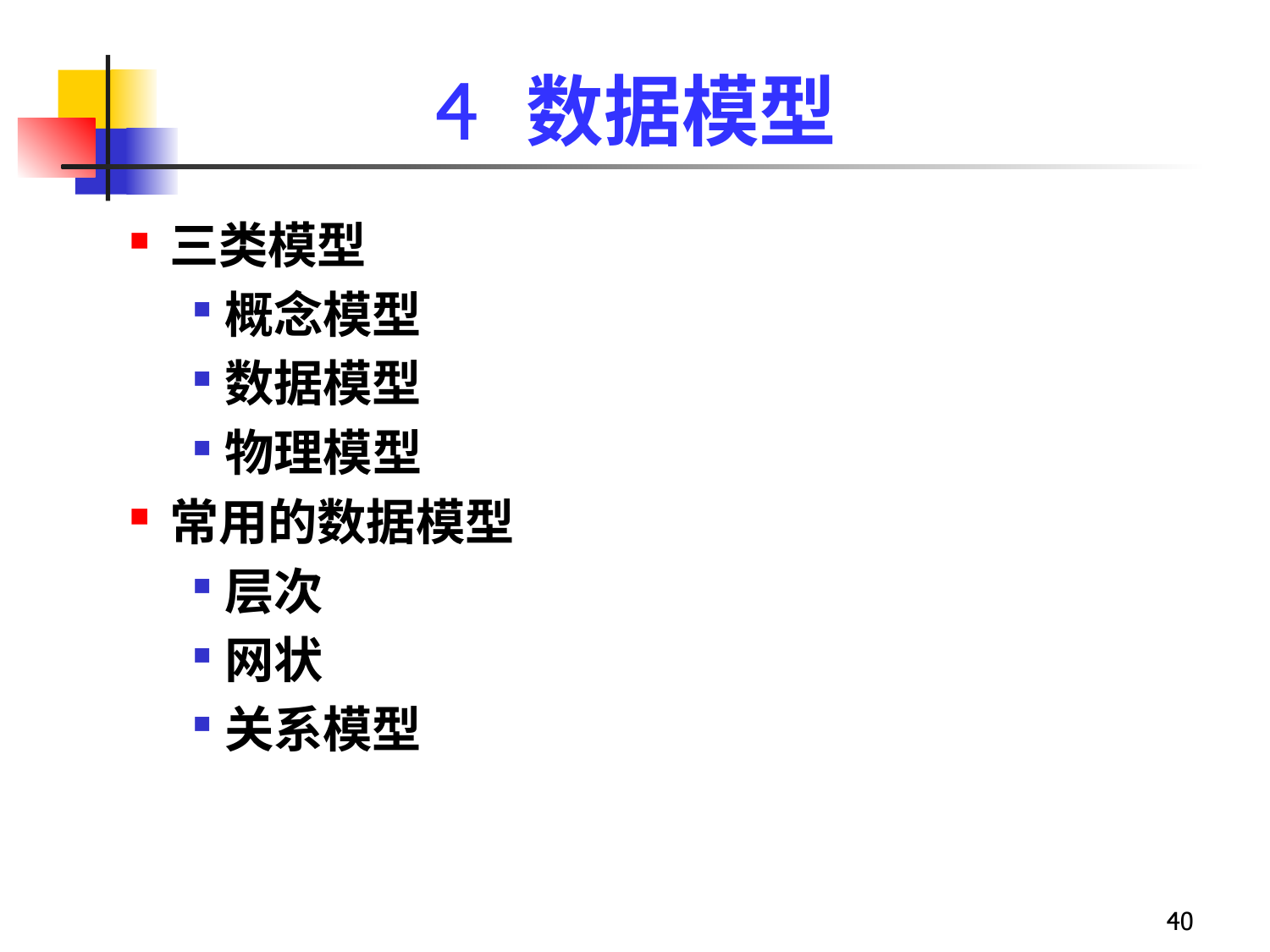

# 4 数据模型
三类模型
概念模型
数据模型
物理模型
常用的数据模型
层次
网状
关系模型

40